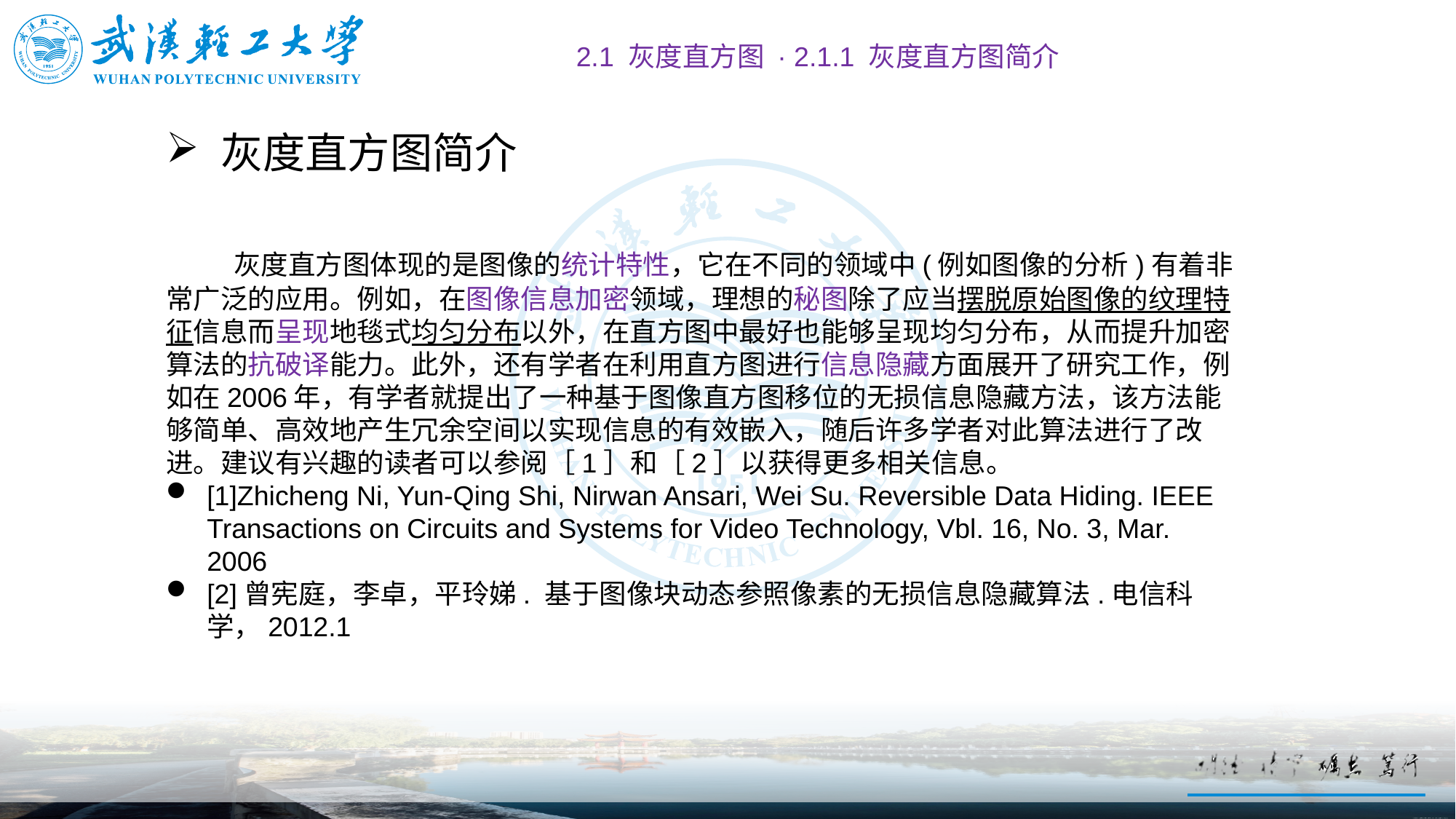

2.1 灰度直方图 · 2.1.1 灰度直方图简介
# 灰度直方图简介

        灰度直方图体现的是图像的统计特性，它在不同的领域中(例如图像的分析)有着非常广泛的应用。例如，在图像信息加密领域，理想的秘图除了应当摆脱原始图像的纹理特征信息而呈现地毯式均匀分布以外，在直方图中最好也能够呈现均匀分布，从而提升加密算法的抗破译能力。此外，还有学者在利用直方图进行信息隐藏方面展开了研究工作，例如在2006年，有学者就提出了一种基于图像直方图移位的无损信息隐藏方法，该方法能够简单、高效地产生冗余空间以实现信息的有效嵌入，随后许多学者对此算法进行了改进。建议有兴趣的读者可以参阅［1］和［2］以获得更多相关信息。
[1]Zhicheng Ni, Yun-Qing Shi, Nirwan Ansari, Wei Su. Reversible Data Hiding. IEEE Transactions on Circuits and Systems for Video Technology, Vbl. 16, No. 3, Mar. 2006
[2]曾宪庭，李卓，平玲娣. 基于图像块动态参照像素的无损信息隐藏算法.电信科学，2012.1